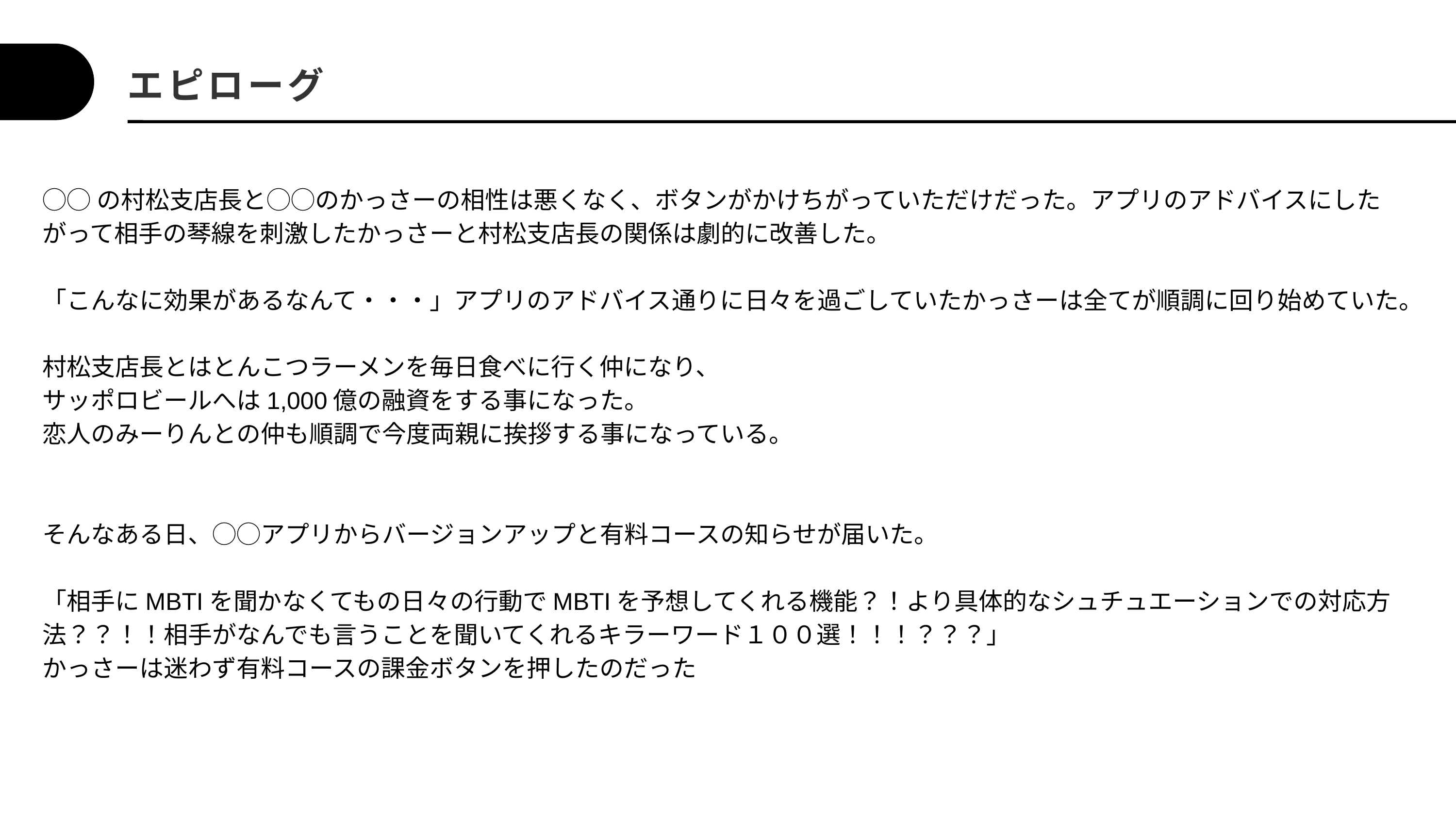

エピローグ

◯◯の村松支店長と◯◯のかっさーの相性は悪くなく、ボタンがかけちがっていただけだった。アプリのアドバイスにしたがって相手の琴線を刺激したかっさーと村松支店長の関係は劇的に改善した。

「こんなに効果があるなんて・・・」アプリのアドバイス通りに日々を過ごしていたかっさーは全てが順調に回り始めていた。

村松支店長とはとんこつラーメンを毎日食べに行く仲になり、
サッポロビールへは1,000億の融資をする事になった。
恋人のみーりんとの仲も順調で今度両親に挨拶する事になっている。

そんなある日、◯◯アプリからバージョンアップと有料コースの知らせが届いた。

「相手にMBTIを聞かなくてもの日々の行動でMBTIを予想してくれる機能？！より具体的なシュチュエーションでの対応方法？？！！相手がなんでも言うことを聞いてくれるキラーワード１００選！！！？？？」
かっさーは迷わず有料コースの課金ボタンを押したのだった